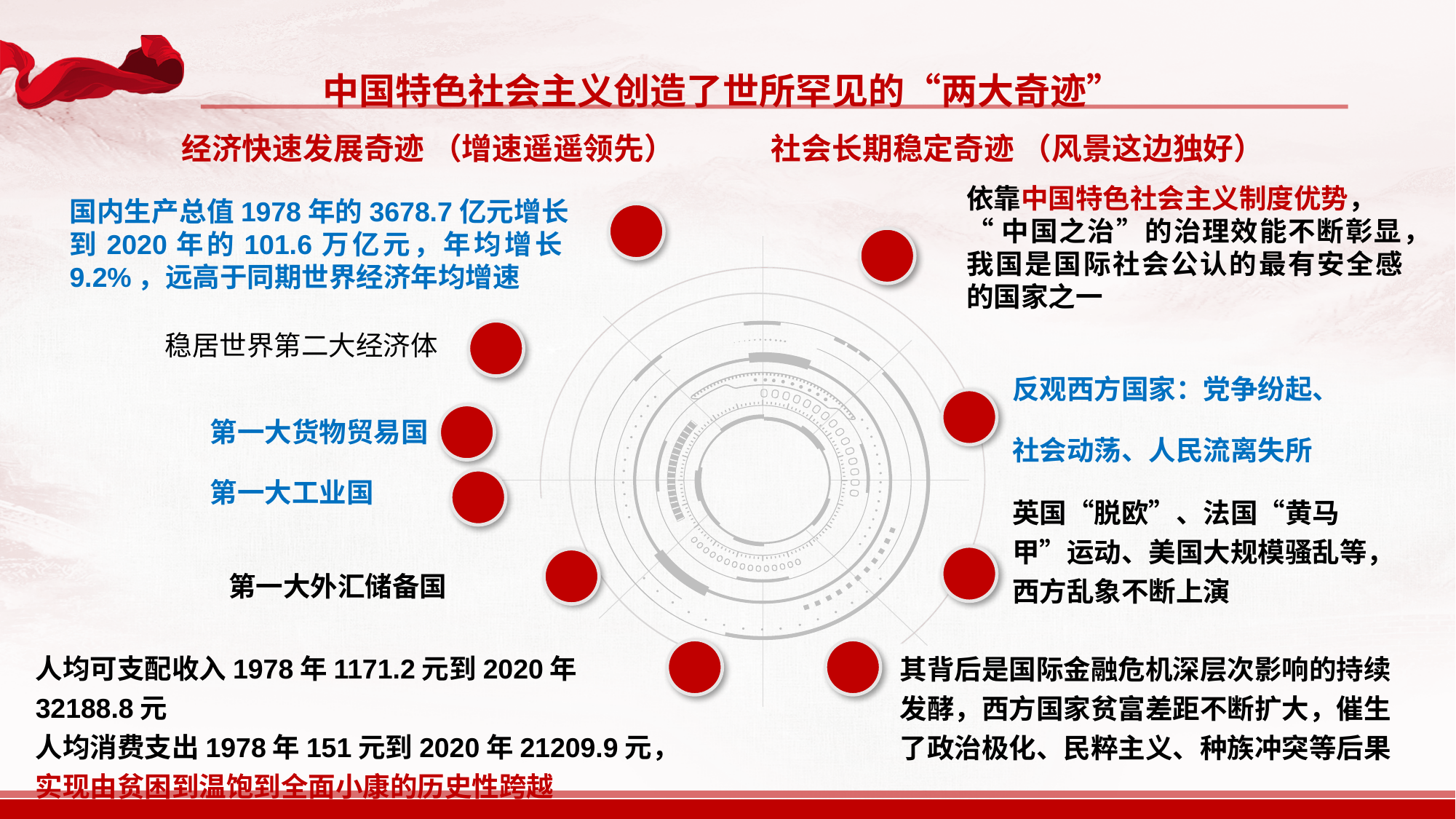

中国特色社会主义创造了世所罕见的“两大奇迹”
经济快速发展奇迹 （增速遥遥领先）              社会长期稳定奇迹 （风景这边独好）
依靠中国特色社会主义制度优势，
“中国之治”的治理效能不断彰显，
我国是国际社会公认的最有安全感的国家之一
国内生产总值1978年的3678.7亿元增长到2020年的101.6万亿元，年均增长9.2%，远高于同期世界经济年均增速

稳居世界第二大经济体

反观西方国家：党争纷起、
社会动荡、人民流离失所

第一大货物贸易国
第一大工业国

英国“脱欧”、法国“黄马甲”运动、美国大规模骚乱等，西方乱象不断上演

第一大外汇储备国
人均可支配收入1978年1171.2元到2020年32188.8元
人均消费支出1978年151元到2020年21209.9元，实现由贫困到温饱到全面小康的历史性跨越

其背后是国际金融危机深层次影响的持续发酵，西方国家贫富差距不断扩大，催生了政治极化、民粹主义、种族冲突等后果